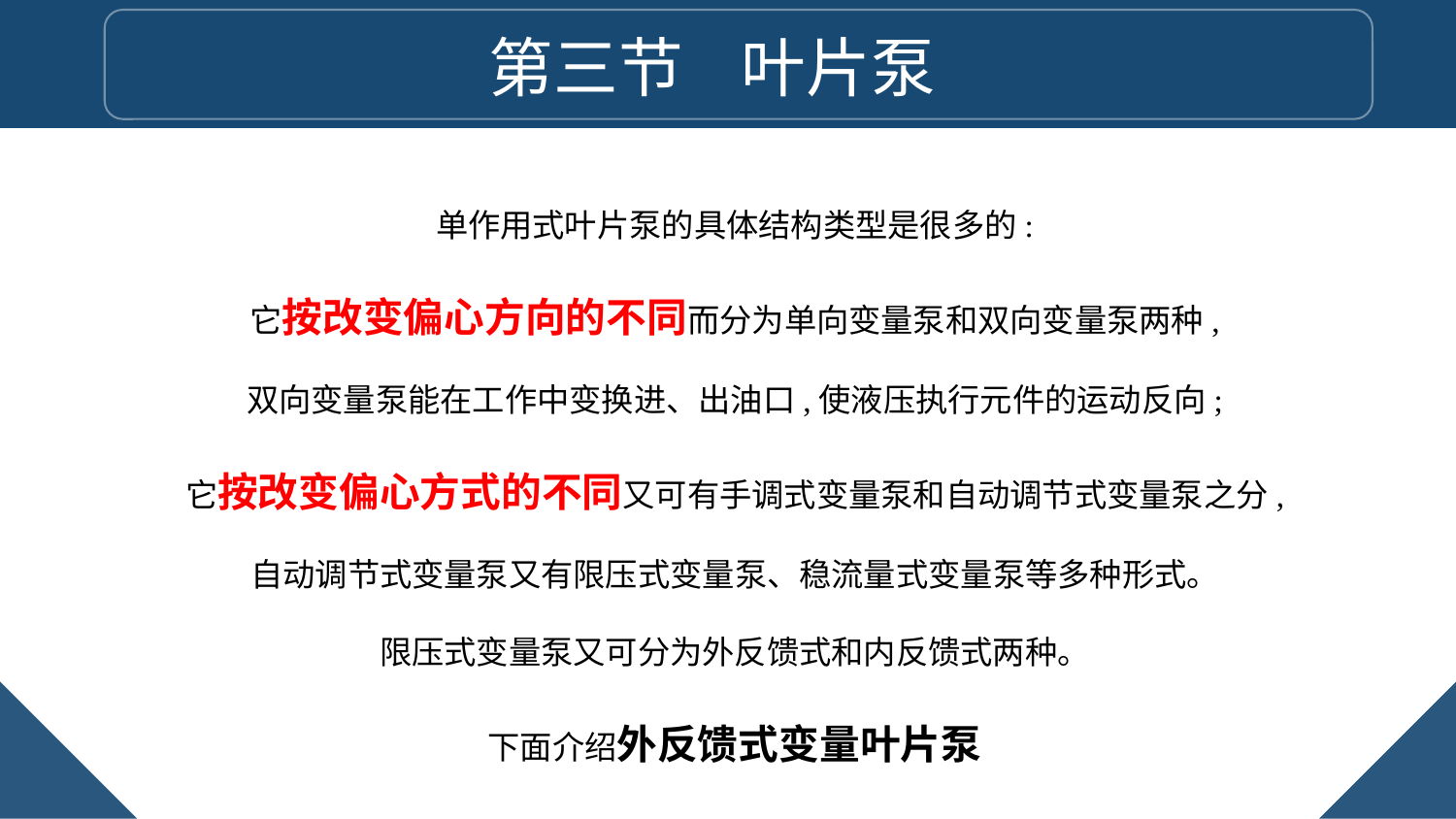

第三节    叶片泵
单作用式叶片泵的具体结构类型是很多的:
它按改变偏心方向的不同而分为单向变量泵和双向变量泵两种,
双向变量泵能在工作中变换进、出油口,使液压执行元件的运动反向;
它按改变偏心方式的不同又可有手调式变量泵和自动调节式变量泵之分,
自动调节式变量泵又有限压式变量泵、稳流量式变量泵等多种形式。
限压式变量泵又可分为外反馈式和内反馈式两种。
下面介绍外反馈式变量叶片泵